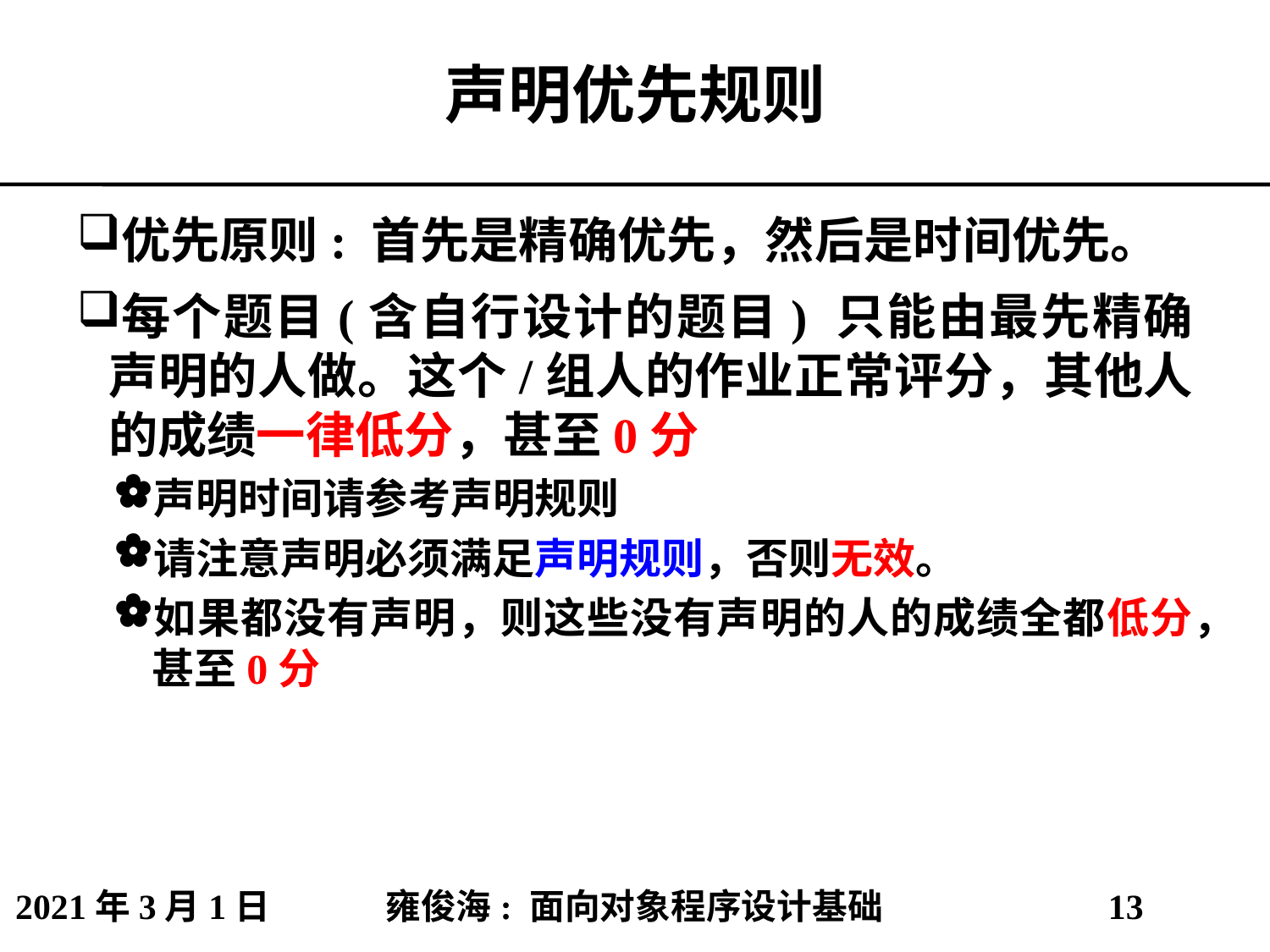

# 声明优先规则

优先原则: 首先是精确优先，然后是时间优先。
每个题目(含自行设计的题目) 只能由最先精确声明的人做。这个/组人的作业正常评分，其他人的成绩一律低分，甚至0分
声明时间请参考声明规则
请注意声明必须满足声明规则，否则无效。
如果都没有声明，则这些没有声明的人的成绩全都低分，甚至0分
2021年3月1日
雍俊海: 面向对象程序设计基础
13